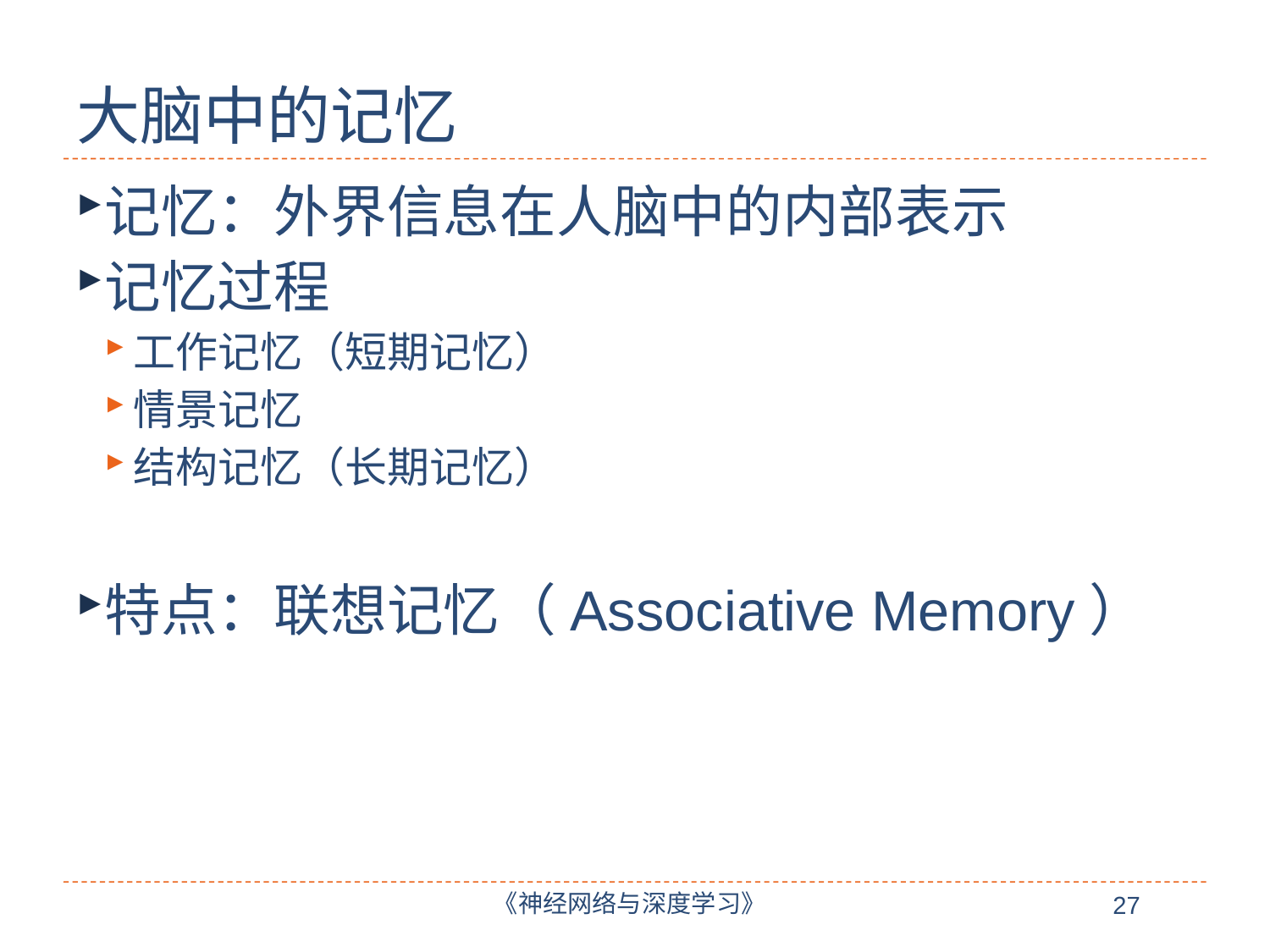

# 大脑中的记忆
记忆：外界信息在人脑中的内部表示
记忆过程
工作记忆（短期记忆）
情景记忆
结构记忆（长期记忆）

特点：联想记忆（Associative Memory）